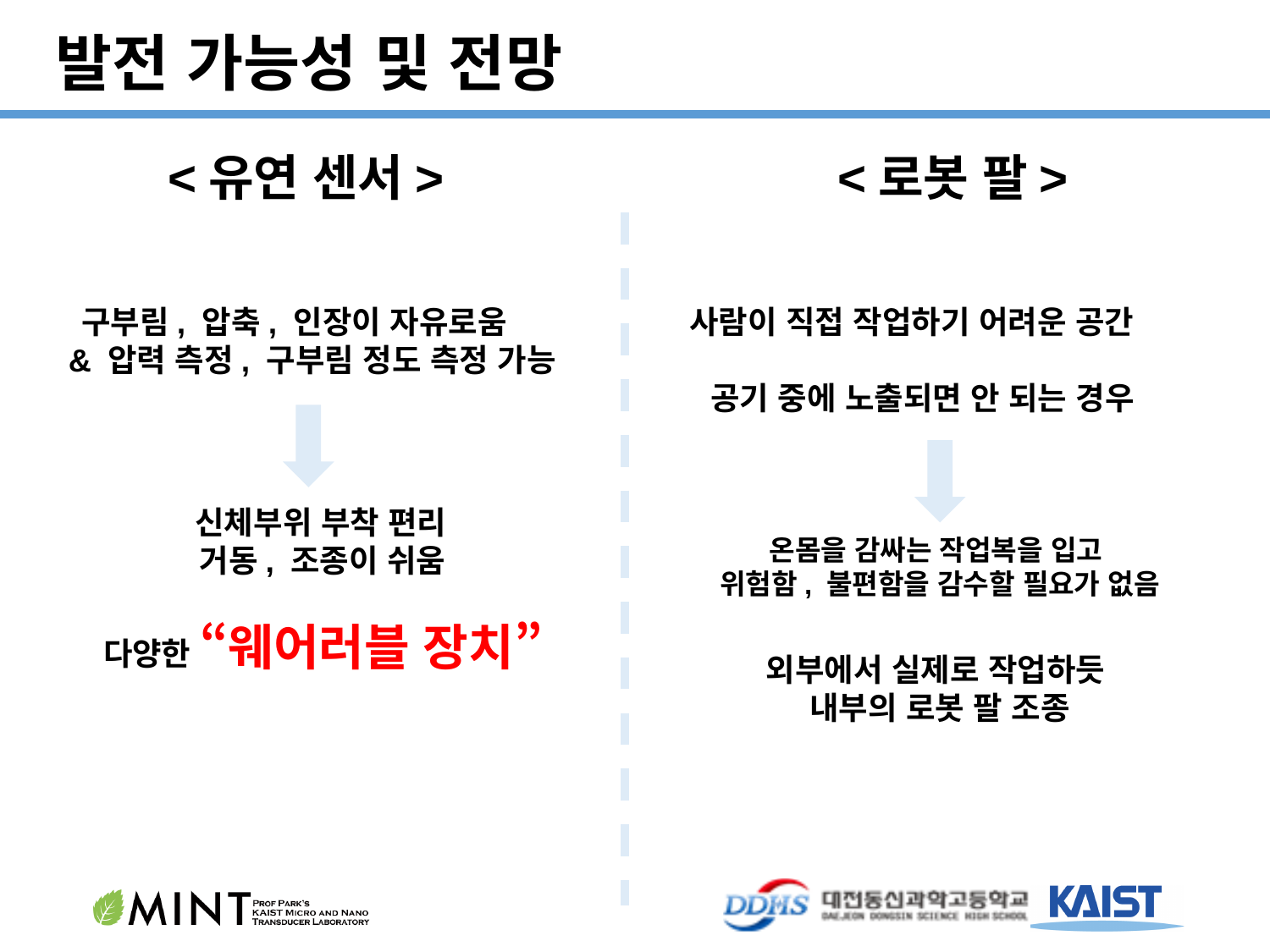

발전 가능성 및 전망
<유연 센서>
<로봇 팔>
  사람이 직접 작업하기 어려운 공간

    공기 중에 노출되면 안 되는 경우
  구부림, 압축, 인장이 자유로움
 & 압력 측정, 구부림 정도 측정 가능

  신체부위 부착 편리
  거동, 조종이 쉬움

  다양한 “웨어러블 장치”
온몸을 감싸는 작업복을 입고
위험함, 불편함을 감수할 필요가 없음
외부에서 실제로 작업하듯
내부의 로봇 팔 조종